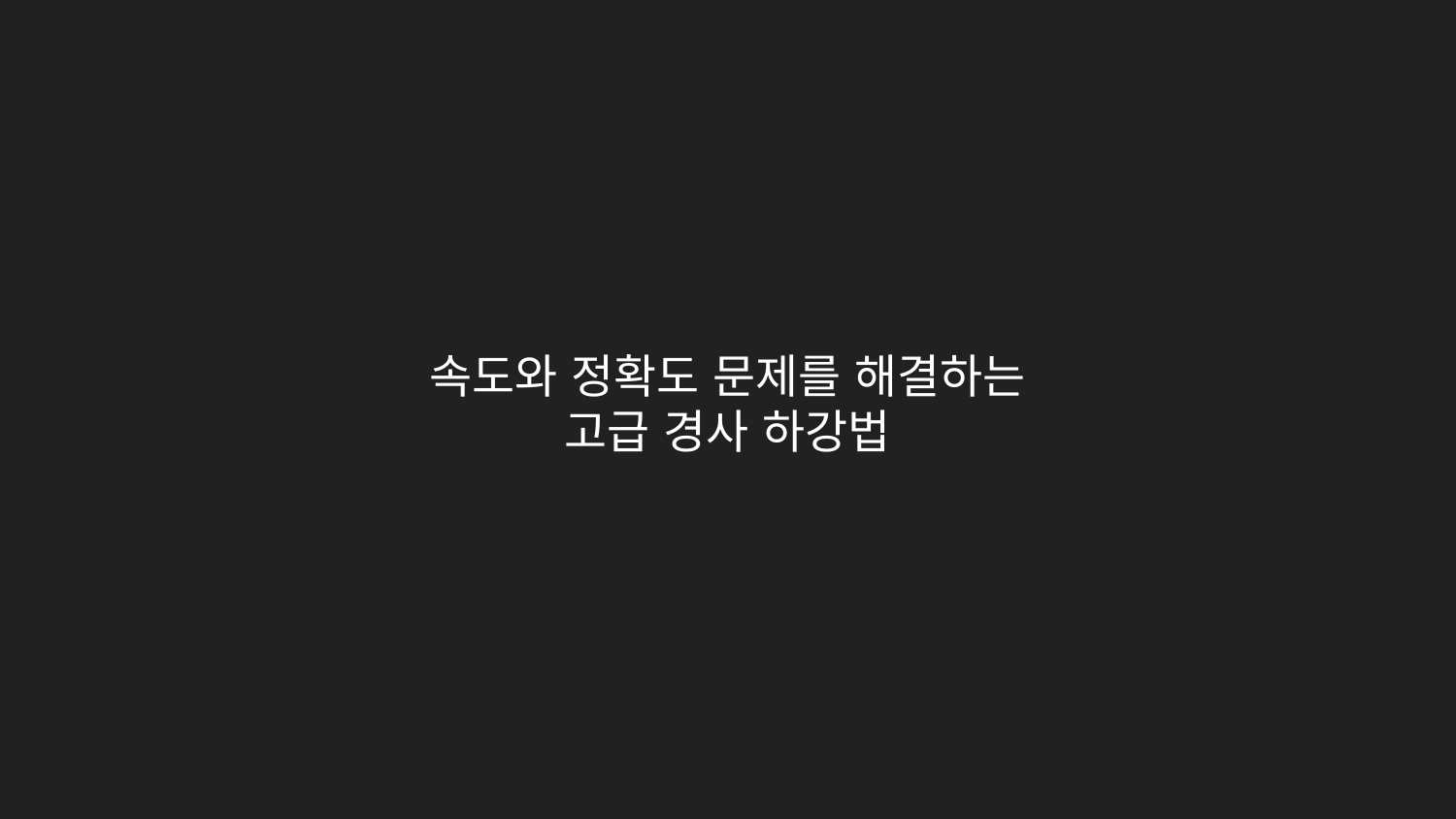

속도와 정확도 문제를 해결하는 고급 경사 하강법